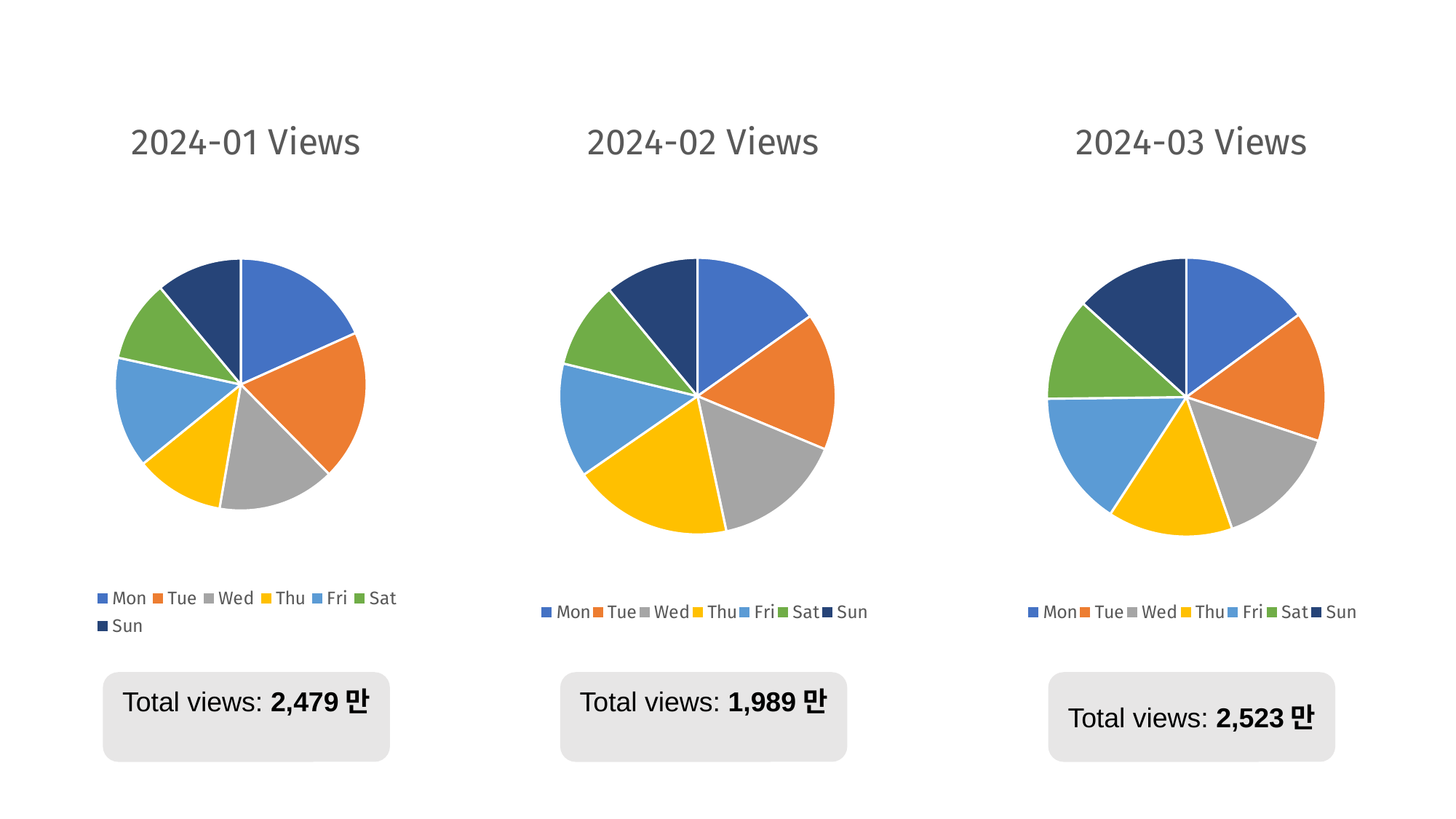

### Chart: 2024-01 Views

| Category | views |
|---|---|
| Mon | 4351197.0 |
| Tue | 4597510.0 |
| Wed | 3590981.0 |
| Thu | 2722648.0 |
| Fri | 3398201.0 |
| Sat | 2504107.0 |
| Sun | 2626965.0 |

### Chart: 2024-02 Views

| Category | views |
|---|---|
| Mon | 3018646.0 |
| Tue | 3202864.0 |
| Wed | 3055220.0 |
| Thu | 3727165.0 |
| Fri | 2669517.0 |
| Sat | 2024981.0 |
| Sun | 2192277.0 |

### Chart: 2024-03 Views

| Category | views |
|---|---|
| Mon | 3769300.0 |
| Tue | 3824404.0 |
| Wed | 3674862.0 |
| Thu | 3661013.0 |
| Fri | 3944700.0 |
| Sat | 3004912.0 |
| Sun | 3349231.0 |
Total views: 2,523만
Total views: 1,989만
Total views: 2,479만